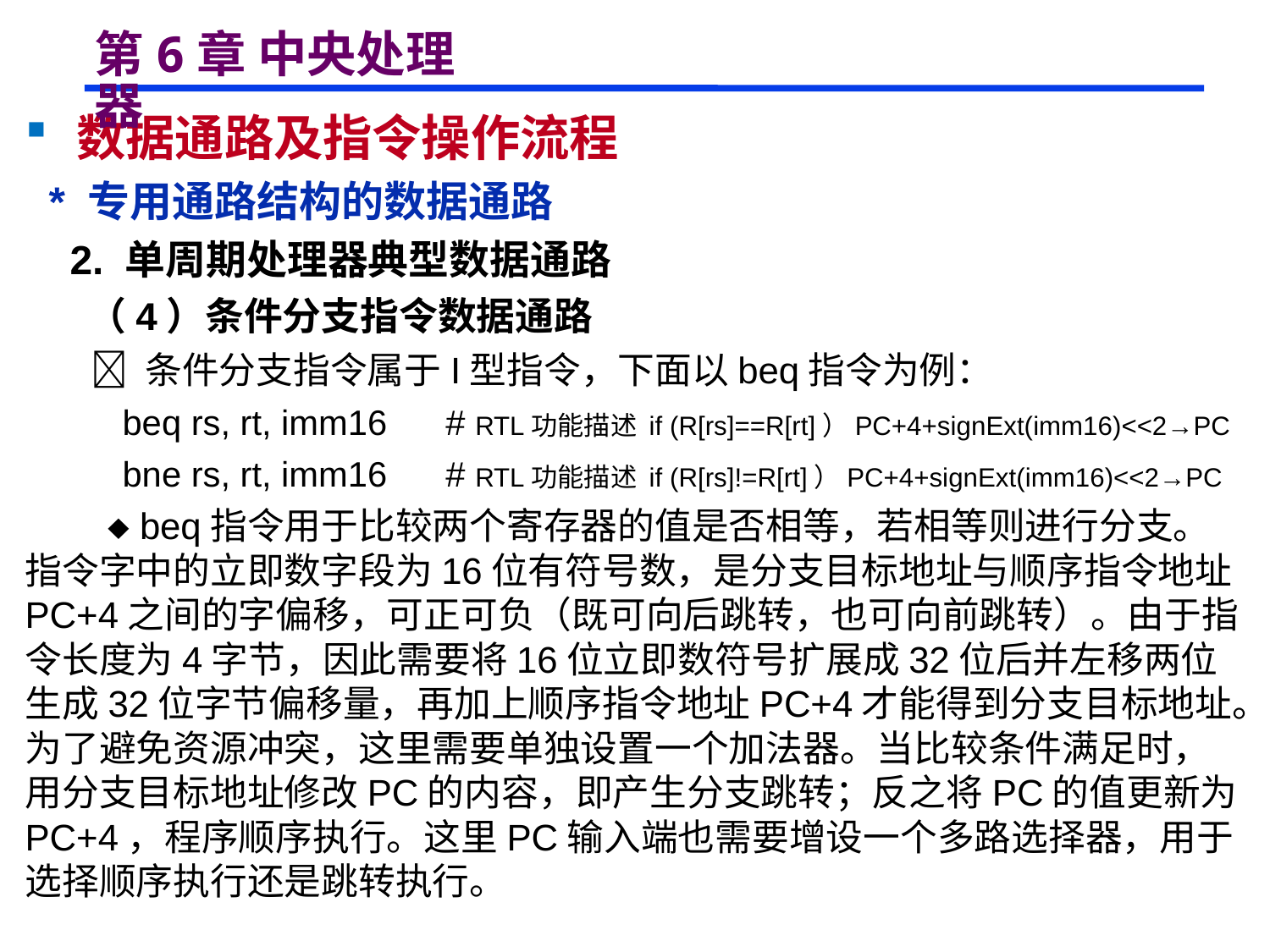

# 第6章 中央处理器
 数据通路及指令操作流程
  * 专用通路结构的数据通路
    2. 单周期处理器典型数据通路
      （4）条件分支指令数据通路
        ♦ 条件分支指令属于I型指令，下面以beq指令为例：
          beq rs, rt, imm16      # RTL功能描述 if (R[rs]==R[rt]）PC+4+signExt(imm16)<<2→PC
          bne rs, rt, imm16      # RTL功能描述 if (R[rs]!=R[rt]）PC+4+signExt(imm16)<<2→PC
        ♦ beq指令用于比较两个寄存器的值是否相等，若相等则进行分支。指令字中的立即数字段为16位有符号数，是分支目标地址与顺序指令地址PC+4之间的字偏移，可正可负（既可向后跳转，也可向前跳转）。由于指令长度为4字节，因此需要将16位立即数符号扩展成32位后并左移两位生成32位字节偏移量，再加上顺序指令地址PC+4才能得到分支目标地址。为了避免资源冲突，这里需要单独设置一个加法器。当比较条件满足时，用分支目标地址修改PC的内容，即产生分支跳转；反之将PC的值更新为PC+4，程序顺序执行。这里PC输入端也需要增设一个多路选择器，用于选择顺序执行还是跳转执行。